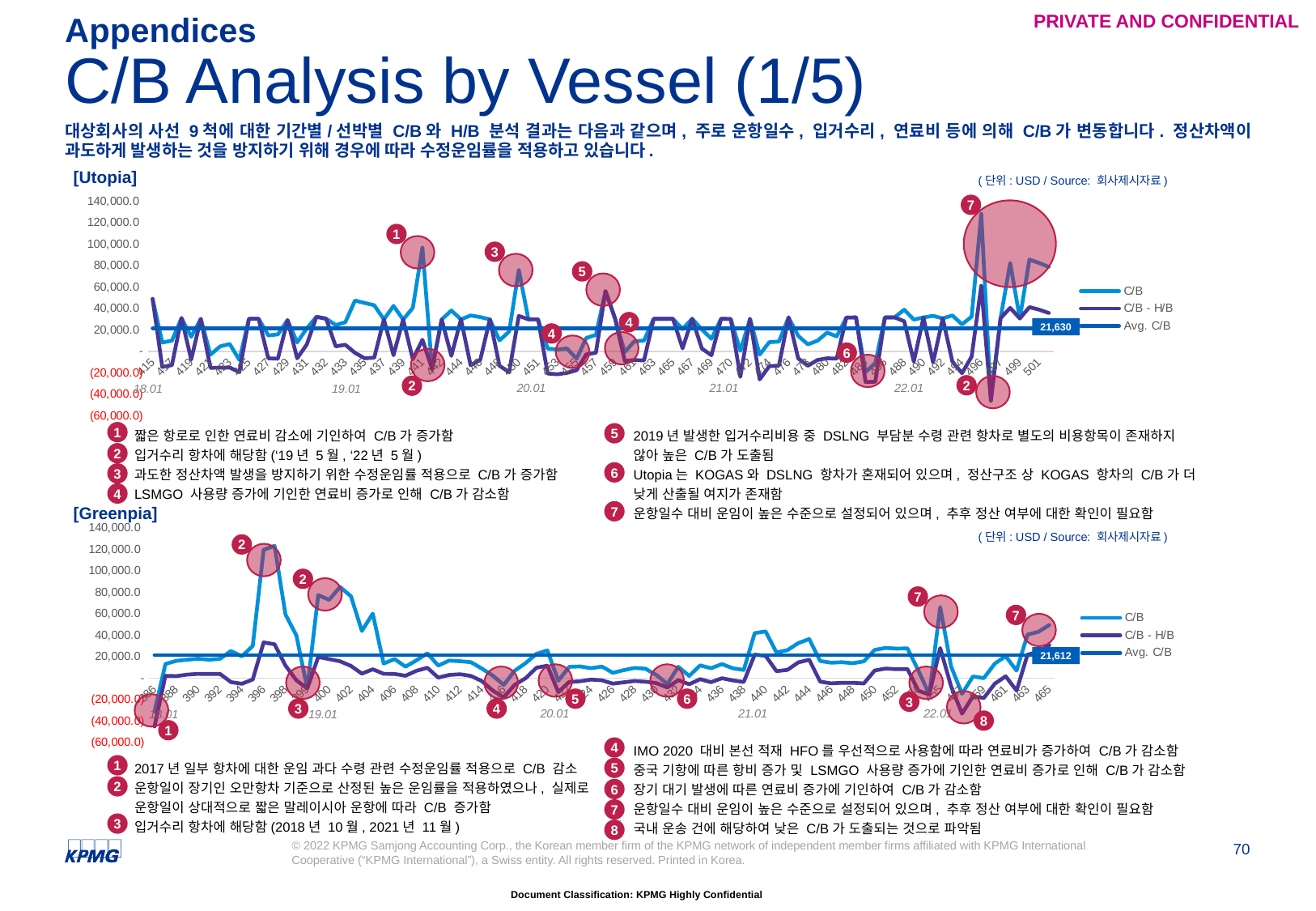

Appendices
# C/B Analysis by Vessel (1/5)
대상회사의 사선 9척에 대한 기간별/선박별 C/B와 H/B 분석 결과는 다음과 같으며, 주로 운항일수, 입거수리, 연료비 등에 의해 C/B가 변동합니다. 정산차액이 과도하게 발생하는 것을 방지하기 위해 경우에 따라 수정운임률을 적용하고 있습니다.

[Utopia]
(단위: USD / Source: 회사제시자료)

### Chart

| Category | C/B | C/B - H/B | Avg. C/B |
|---|---|---|---|
| 415 | 48947.58176470589 | 48947.58176470589 | 21629.716528403314 |
| 416 | 8226.228235294118 | -14490.347058823529 | 21629.716528403314 |
| 417 | 9992.121176470588 | -12791.143529411765 | 21629.716528403314 |
| 418 | 31074.632352941175 | 31074.632352941175 | 21629.716528403314 |
| 419 | 13521.531666666668 | -7656.695555555552 | 21629.716528403314 |
| 420 | 30293.148888888893 | 30293.148888888893 | 21629.716528403314 |
| 421 | -3106.7638709677417 | -15370.002903225806 | 21629.716528403314 |
| 422 | 4619.002105263157 | -15154.154210526318 | 21629.716528403314 |
| 423 | 6906.023529411765 | -15065.33529411765 | 21629.716528403314 |
| 424 | -7985.826969696969 | -19362.102727272726 | 21629.716528403314 |
| 425 | 30419.882777777777 | 30419.882777777777 | 21629.716528403314 |
| 426 | 30394.18 | 30394.18 | 21629.716528403314 |
| 427 | 14881.041764705882 | -6453.260000000002 | 21629.716528403314 |
| 428 | 15877.3175 | -6824.036875 | 21629.716528403314 |
| 429 | 29157.110526315788 | 29157.110526315788 | 21629.716528403314 |
| 430 | 8349.650833333333 | -6460.932083333333 | 21629.716528403314 |
| 431 | 21400.671666666665 | 6451.827916666665 | 21629.716528403314 |
| 432 | 32238.694705882357 | 32238.694705882357 | 21629.716528403314 |
| 432 | 30473.75766558263 | 30473.75766558263 | 21629.716528403314 |
| 433 | 24514.777222222223 | 4671.403333333332 | 21629.716528403314 |
| 433 | 27180.513991670257 | 6175.031217839114 | 21629.716528403314 |
| 434 | 47431.35407988509 | -1334.036559666827 | 21629.716528403314 |
| 435 | 45204.24375 | -6438.859375 | 21629.716528403314 |
| 436 | 43065.617063003185 | -5847.760921794223 | 21629.716528403314 |
| 437 | 29792.260588235295 | 29792.260588235295 | 21629.716528403314 |
| 438 | 42447.79088372668 | -3602.0249302330412 | 21629.716528403314 |
| 439 | 29712.393951215294 | 29712.393951215294 | 21629.716528403314 |
| 440 | 40570.016489757945 | -7362.875931869101 | 21629.716528403314 |
| 441 | 96693.00268099533 | 10817.464879359948 | 21629.716528403314 |
| 441 | -16358.051256182624 | -16358.051256182624 | 21629.716528403314 |
| 442 | 29742.062004174462 | 29742.062004174462 | 21629.716528403314 |
| 443 | 38123.627549668876 | -4160.712052980125 | 21629.716528403314 |
| 444 | 29794.82691911773 | 29794.82691911773 | 21629.716528403314 |
| 445 | 33480.60250062532 | -12968.489139499783 | 21629.716528403314 |
| 446 | 31970.529565575507 | -7961.705946855716 | 21629.716528403314 |
| 447 | 29791.91458333333 | 29791.91458333333 | 21629.716528403314 |
| 448 | 10240.632165646259 | -13440.925432998682 | 21629.716528403314 |
| 449 | 18476.592611151285 | -19440.483406392643 | 21629.716528403314 |
| 450 | 75975.70804319605 | 33062.422472979946 | 21629.716528403314 |
| 451 | 29857.459242769437 | 29857.459242769437 | 21629.716528403314 |
| 451 | 29830.319999992145 | 29830.319999992145 | 21629.716528403314 |
| 452 | 2661.7440470360707 | -20650.842920139545 | 21629.716528403314 |
| 453 | 1663.9022395324307 | -21341.60506328872 | 21629.716528403314 |
| 454 | 2741.3707317080953 | -20068.84975610326 | 21629.716528403314 |
| 455 | -6852.011665316699 | -17524.416711029287 | 21629.716528403314 |
| 456 | 12457.535390672487 | -2762.3285620477436 | 21629.716528403314 |
| 457 | 15357.180480700501 | -1350.9010924982958 | 21629.716528403314 |
| 458 | 56301.57996070566 | 56301.57996070566 | 21629.716528403314 |
| 459 | 30402.068707636186 | 30402.068707636186 | 21629.716528403314 |
| 460 | -604.5482257680065 | -8937.427387472711 | 21629.716528403314 |
| 461 | 9400.63519566715 | -8085.233768150683 | 21629.716528403314 |
| 462 | 10087.187561546876 | -8462.926146672167 | 21629.716528403314 |
| 463 | 30287.34764705882 | 30287.34764705882 | 21629.716528403314 |
| 464 | 30340.978522171838 | 30340.978522171838 | 21629.716528403314 |
| 465 | 30346.692454212454 | 30346.692454212454 | 21629.716528403314 |
| 466 | 20835.20490316135 | 2780.2220151996444 | 21629.716528403314 |
| 467 | 30402.06878981053 | 30402.06878981053 | 21629.716528403314 |
| 468 | 20465.932149538276 | 2656.546542056796 | 21629.716528403314 |
| 469 | 11777.782046978715 | -3608.333557046626 | 21629.716528403314 |
| 470 | 30402.033587772752 | 30402.033587772752 | 21629.716528403314 |
| 470 | 30149.011905707535 | 30149.011905707535 | 21629.716528403314 |
| 471 | 412.9781684981685 | -23786.874725274723 | 21629.716528403314 |
| 472 | 30331.707961169333 | 30331.707961169333 | 21629.716528403314 |
| 473 | -3062.6898876412006 | -26176.11404495024 | 21629.716528403314 |
| 474 | 8587.078192349943 | -13837.001158744819 | 21629.716528403314 |
| 475 | 9122.72366412361 | -13249.845385151342 | 21629.716528403314 |
| 476 | 31631.389933337654 | 31631.389933337654 | 21629.716528403314 |
| 477 | 14468.024077008255 | -6610.530522724877 | 21629.716528403314 |
| 478 | 6556.4650117078145 | -13408.244121776204 | 21629.716528403314 |
| 479 | 9916.112011608378 | -8059.5556845276715 | 21629.716528403314 |
| 480 | 17478.921963537217 | -6419.591360449853 | 21629.716528403314 |
| 481 | 13969.504626680995 | -6768.1086903295145 | 21629.716528403314 |
| 482 | 31545.56914867458 | 31545.56914867458 | 21629.716528403314 |
| 483 | 31606.601030449274 | 31606.601030449274 | 21629.716528403314 |
| 484 | -19277.898120034115 | -28583.98842422764 | 21629.716528403314 |
| 485 | -10786.330034843642 | -28278.60359581996 | 21629.716528403314 |
| 486 | 31612.07562609293 | 31612.07562609293 | 21629.716528403314 |
| 487 | 31671.091350759936 | 31671.091350759936 | 21629.716528403314 |
| 488 | 38872.68267189977 | 28107.532208795128 | 21629.716528403314 |
| 489 | 29619.145406830932 | -9610.712335960212 | 21629.716528403314 |
| 490 | 31631.10764705882 | 31631.10764705882 | 21629.716528403314 |
| 491 | 33105.856219400295 | -10441.32634672129 | 21629.716528403314 |
| 492 | 30738.10176470588 | 30738.10176470588 | 21629.716528403314 |
| 493 | 33512.92898196999 | -9463.23974670998 | 21629.716528403314 |
| 494 | 25195.42588963459 | -20363.988241362134 | 21629.716528403314 |
| 495 | 32381.673586660425 | -4839.761260427233 | 21629.716528403314 |
| 496 | 128106.39796946745 | 61211.31878168971 | 21629.716528403314 |
| 496 | -45934.553656390024 | -45934.553656390024 | 21629.716528403314 |
| 497 | 30907.97823529412 | 30907.97823529412 | 21629.716528403314 |
| 498 | 82466.13462871006 | 40594.33448992771 | 21629.716528403314 |
| 499 | 30683.544705882352 | 30683.544705882352 | 21629.716528403314 |
| 500 | 85686.06570095997 | 41279.92516572669 | 21629.716528403314 |
| 501 | 82433.62918705505 | 38892.18511262691 | 21629.716528403314 |
| 502 | 78814.35875888124 | 35792.98196922693 | 21629.716528403314 |
7

1

3

5

4
21,630
4

6

2

2
20.01
21.01
22.01
18.01
19.01
짧은 항로로 인한 연료비 감소에 기인하여 C/B가 증가함
입거수리 항차에 해당함(‘19년 5월, ‘22년 5월)
과도한 정산차액 발생을 방지하기 위한 수정운임률 적용으로 C/B가 증가함
LSMGO 사용량 증가에 기인한 연료비 증가로 인해 C/B가 감소함
2019년 발생한 입거수리비용 중 DSLNG 부담분 수령 관련 항차로 별도의 비용항목이 존재하지 않아 높은 C/B가 도출됨
Utopia는 KOGAS와 DSLNG 항차가 혼재되어 있으며, 정산구조 상 KOGAS 항차의 C/B가 더 낮게 산출될 여지가 존재함
운항일수 대비 운임이 높은 수준으로 설정되어 있으며, 추후 정산 여부에 대한 확인이 필요함
1
5
2
6
3
4
7
[Greenpia]

### Chart

| Category | C/B | C/B - H/B | Avg. C/B |
|---|---|---|---|
| 386 | -31202.889285714286 | -45005.81285714286 | 21613.646057279777 |
| 387 | 13293.865 | 2206.0427777777786 | 21613.646057279777 |
| 388 | 16182.541428571427 | 1931.5821428571398 | 21613.646057279777 |
| 389 | 17258.1 | 3328.7642857142837 | 21613.646057279777 |
| 390 | 18112.289285714283 | 4026.1628571428555 | 21613.646057279777 |
| 391 | 17224.963333333333 | 3920.557999999999 | 21613.646057279777 |
| 392 | 18034.545714285716 | 3978.345000000001 | 21613.646057279777 |
| 393 | 25359.345161290323 | -3622.02129032258 | 21613.646057279777 |
| 394 | 20380.248000000003 | -5241.374857142855 | 21613.646057279777 |
| 395 | 30145.408636363634 | -1220.574545454543 | 21613.646057279777 |
| 396 | 119685.093125 | 33316.14374999999 | 21613.646057279777 |
| 397 | 123427.68333333333 | 31623.103333333333 | 21613.646057279777 |
| 398 | 59420.06310344828 | 11775.186551724146 | 21613.646057279777 |
| 399 | 39840.2403030303 | -1912.721515151512 | 21613.646057279777 |
| 399 | -9598.179615384615 | -9598.179615384615 | 21613.646057279777 |
| 400 | 77574.84368421053 | 19794.6747368421 | 21613.646057279777 |
| 400 | 73059.21460955036 | 17753.2594458386 | 21613.646057279777 |
| 401 | 85081.25383113141 | 15786.231039283128 | 21613.646057279777 |
| 402 | 76382.10540609501 | 11459.845181507102 | 21613.646057279777 |
| 403 | 44079.52434866599 | 4271.77844966235 | 21613.646057279777 |
| 404 | 60208.560553346055 | 8322.901194718492 | 21613.646057279777 |
| 405 | 13677.801021896357 | 4097.269489050659 | 21613.646057279777 |
| 406 | 17819.8233711378 | 3972.0785017136113 | 21613.646057279777 |
| 407 | 10744.954 | 2273.609200000001 | 21613.646057279777 |
| 408 | 16599.792082611744 | 6909.938267353289 | 21613.646057279777 |
| 409 | 23159.076923075507 | 9711.304174323375 | 21613.646057279777 |
| 410 | 11757.394103300609 | 518.6468632231245 | 21613.646057279777 |
| 411 | 16405.543578944857 | 3039.8172631574307 | 21613.646057279777 |
| 412 | 15822.92588235294 | 3701.209999999999 | 21613.646057279777 |
| 413 | 14938.14875 | 2077.875000000002 | 21613.646057279777 |
| 414 | 8937.628888888888 | -2713.5183333333334 | 21613.646057279777 |
| 415 | 2346.266 | -11559.378 | 21613.646057279777 |
| 416 | -6291.475555555556 | -17852.584444444445 | 21613.646057279777 |
| 417 | 6918.9525 | -6270.093749999999 | 21613.646057279777 |
| 418 | 14015.938 | -58.097999999999956 | 21613.646057279777 |
| 419 | 22681.89625 | 9708.291250000002 | 21613.646057279777 |
| 420 | 25873.938000000002 | 11725.412666666669 | 21613.646057279777 |
| 421 | -2428.826 | -12998.8485 | 21613.646057279777 |
| 422 | 10583.794666666667 | -3447.9840000000004 | 21613.646057279777 |
| 423 | 10958.502 | -2869.2219999999998 | 21613.646057279777 |
| 424 | 9354.348421052631 | -1288.3068421052649 | 21613.646057279777 |
| 425 | 10809.723125 | -1965.8206249999985 | 21613.646057279777 |
| 426 | 5013.354210526316 | -5106.584210526317 | 21613.646057279777 |
| 427 | 7543.458235294117 | -3844.838235294116 | 21613.646057279777 |
| 428 | 9566.598125 | -2610.0874999999996 | 21613.646057279777 |
| 429 | 8827.099375 | -3274.113125 | 21613.646057279777 |
| 430 | 2885.136923076923 | -4617.541538461539 | 21613.646057279777 |
| 431 | -5447.328225806451 | -8680.328870967742 | 21613.646057279777 |
| 432 | 10653.868125 | -1822.449999999999 | 21613.646057279777 |
| 433 | 2141.0053846153846 | -5669.2288461538465 | 21613.646057279777 |
| 434 | 11924.099375 | -908.522500000001 | 21613.646057279777 |
| 435 | 9307.703125 | -3692.426874999999 | 21613.646057279777 |
| 436 | 13130.449375 | -73.21999999999935 | 21613.646057279777 |
| 437 | 9216.157222222222 | -2070.8377777777787 | 21613.646057279777 |
| 438 | 7683.692105263158 | -3533.114736842107 | 21613.646057279777 |
| 439 | 42088.415625 | 21954.144375 | 21613.646057279777 |
| 440 | 43647.04357142857 | 20871.077142857142 | 21613.646057279777 |
| 441 | 23992.977777777778 | 6544.602222222224 | 21613.646057279777 |
| 442 | 26168.418235294117 | 7733.940588235295 | 21613.646057279777 |
| 443 | 32772.42705882353 | 14731.118235294118 | 21613.646057279777 |
| 444 | 36435.04875 | 17181.229375000003 | 21613.646057279777 |
| 445 | 16034.6575 | -3204.2999999999975 | 21613.646057279777 |
| 446 | 14429.429333333333 | -4809.529333333332 | 21613.646057279777 |
| 447 | 14924.795625 | -4314.161874999996 | 21613.646057279777 |
| 448 | 13976.136499999999 | -4300.873000000001 | 21613.646057279777 |
| 449 | 15694.550714285713 | -4918.619285714289 | 21613.646057279777 |
| 450 | 26401.592083333333 | 7162.635416666664 | 21613.646057279777 |
| 451 | 28225.055769230767 | 8983.881153846152 | 21613.646057279777 |
| 452 | 27596.8748 | 8355.700800000002 | 21613.646057279777 |
| 453 | 27755.729333333333 | 8512.448666666667 | 21613.646057279777 |
| 454 | 7180.083513513514 | -11667.959459459464 | 21613.646057279777 |
| 454 | -15310.175862068965 | -15310.175862068965 | 21613.646057279777 |
| 455 | 66377.07633333333 | 28084.85266666666 | 21613.646057279777 |
| 456 | 10959.215714285714 | -7528.683214285713 | 21613.646057279777 |
| 457 | -14545.6125 | -33033.509999999995 | 21613.646057279777 |
| 458 | 1605.9911538461538 | -16881.90807692308 | 21613.646057279777 |
| 459 | 18.531785714285714 | -18469.366785714283 | 21613.646057279777 |
| 460 | 13582.9375 | -5125.46107142857 | 21613.646057279777 |
| 461 | 20473.92172413793 | 1769.6248275862054 | 21613.646057279777 |
| 462 | 7086.066896551724 | -11619.427241379308 | 21613.646057279777 |
| 463 | 40677.505 | 21939.553214285712 | 21613.646057279777 |
| 464 | 43267.43888888889 | 24527.77703703704 | 21613.646057279777 |
| 465 | 49654.00928571429 | 30925.657142857144 | 21613.646057279777 |
(단위: USD / Source: 회사제시자료)
2

2

7

7

21,612

5
6

3

3
4
20.01
21.01
22.01
18.01
19.01
8
1
IMO 2020 대비 본선 적재 HFO를 우선적으로 사용함에 따라 연료비가 증가하여 C/B가 감소함
중국 기항에 따른 항비 증가 및 LSMGO 사용량 증가에 기인한 연료비 증가로 인해 C/B가 감소함
장기 대기 발생에 따른 연료비 증가에 기인하여 C/B가 감소함
운항일수 대비 운임이 높은 수준으로 설정되어 있으며, 추후 정산 여부에 대한 확인이 필요함
국내 운송 건에 해당하여 낮은 C/B가 도출되는 것으로 파악됨
4
2017년 일부 항차에 대한 운임 과다 수령 관련 수정운임률 적용으로 C/B 감소
운항일이 장기인 오만항차 기준으로 산정된 높은 운임률을 적용하였으나, 실제로 운항일이 상대적으로 짧은 말레이시아 운항에 따라 C/B 증가함
입거수리 항차에 해당함(2018년 10월, 2021년 11월)
1
5
2
6
7
3
8